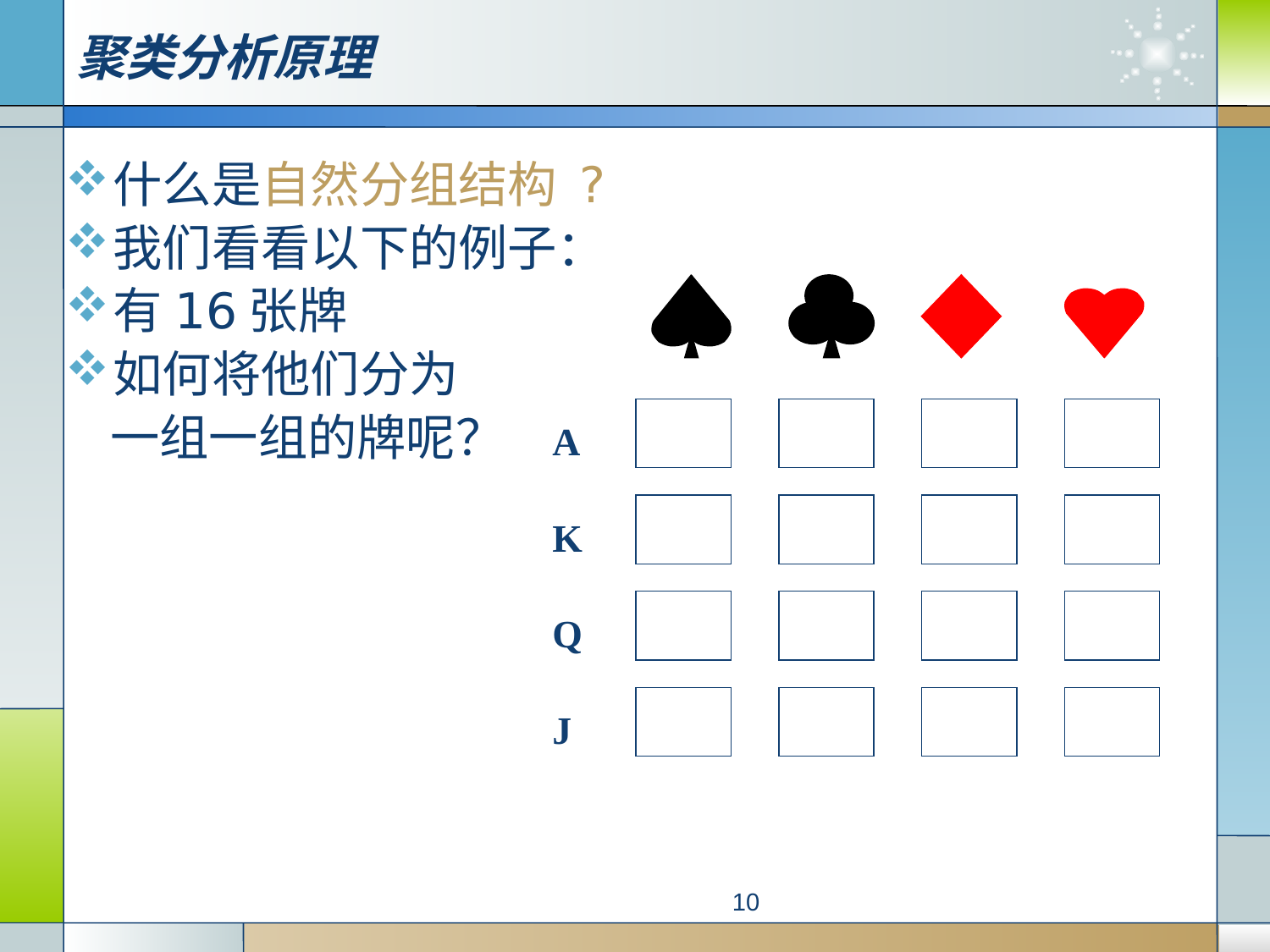

聚类分析原理
什么是自然分组结构 ?
我们看看以下的例子：
有16张牌
如何将他们分为
   一组一组的牌呢？

A

K

Q

J

10